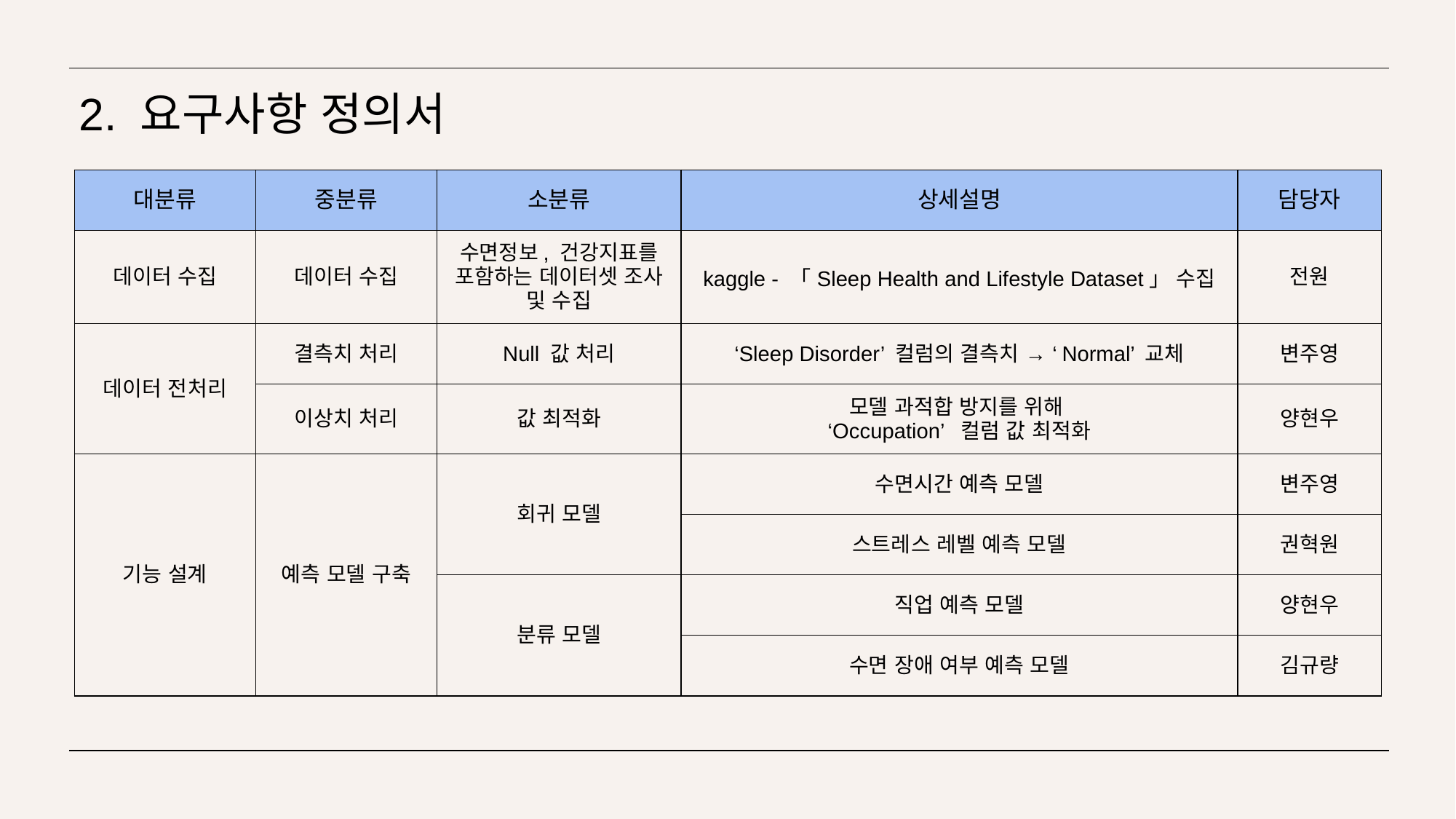

# 2. 요구사항 정의서
| 대분류 | 중분류 | 소분류 | 상세설명 | 담당자 |
| --- | --- | --- | --- | --- |
| 데이터 수집 | 데이터 수집 | 수면정보, 건강지표를 포함하는 데이터셋 조사 및 수집 | kaggle - 「Sleep Health and Lifestyle Dataset」 수집 | 전원 |
| 데이터 전처리 | 결측치 처리 | Null 값 처리 | ‘Sleep Disorder’ 컬럼의 결측치 → ‘Normal’ 교체 | 변주영 |
|  | 이상치 처리 | 값 최적화 | 모델 과적합 방지를 위해 ‘Occupation’ 컬럼 값 최적화 | 양현우 |
| 기능 설계 | 예측 모델 구축 | 회귀 모델 | 수면시간 예측 모델 | 변주영 |
|  |  |  | 스트레스 레벨 예측 모델 | 권혁원 |
|  |  | 분류 모델 | 직업 예측 모델 | 양현우 |
|  |  |  | 수면 장애 여부 예측 모델 | 김규량 |